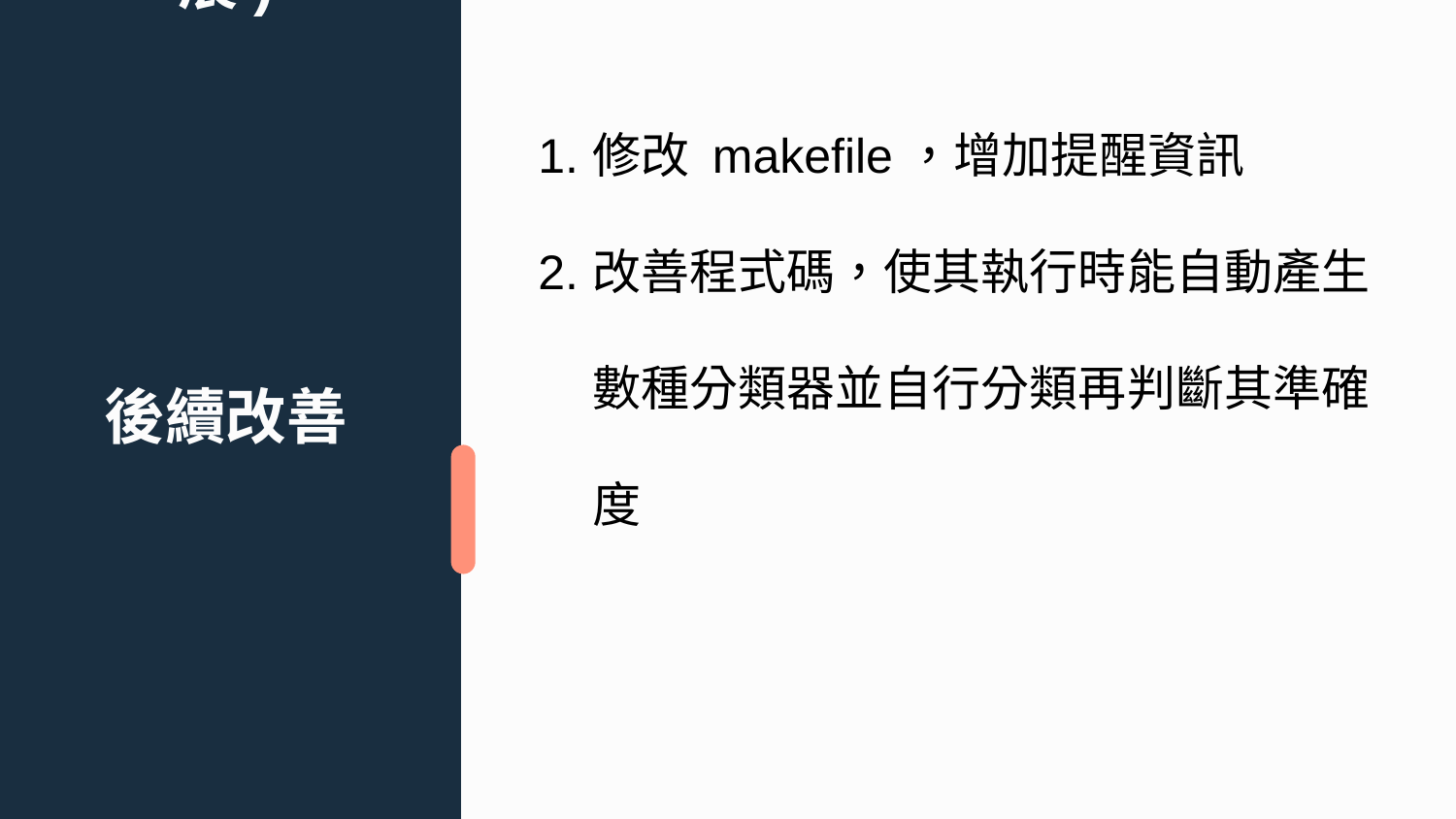

專題結果
(截至專題展)

修改 makefile，增加提醒資訊
改善程式碼，使其執行時能自動產生數種分類器並自行分類再判斷其準確度
# 後續改善

未來計畫